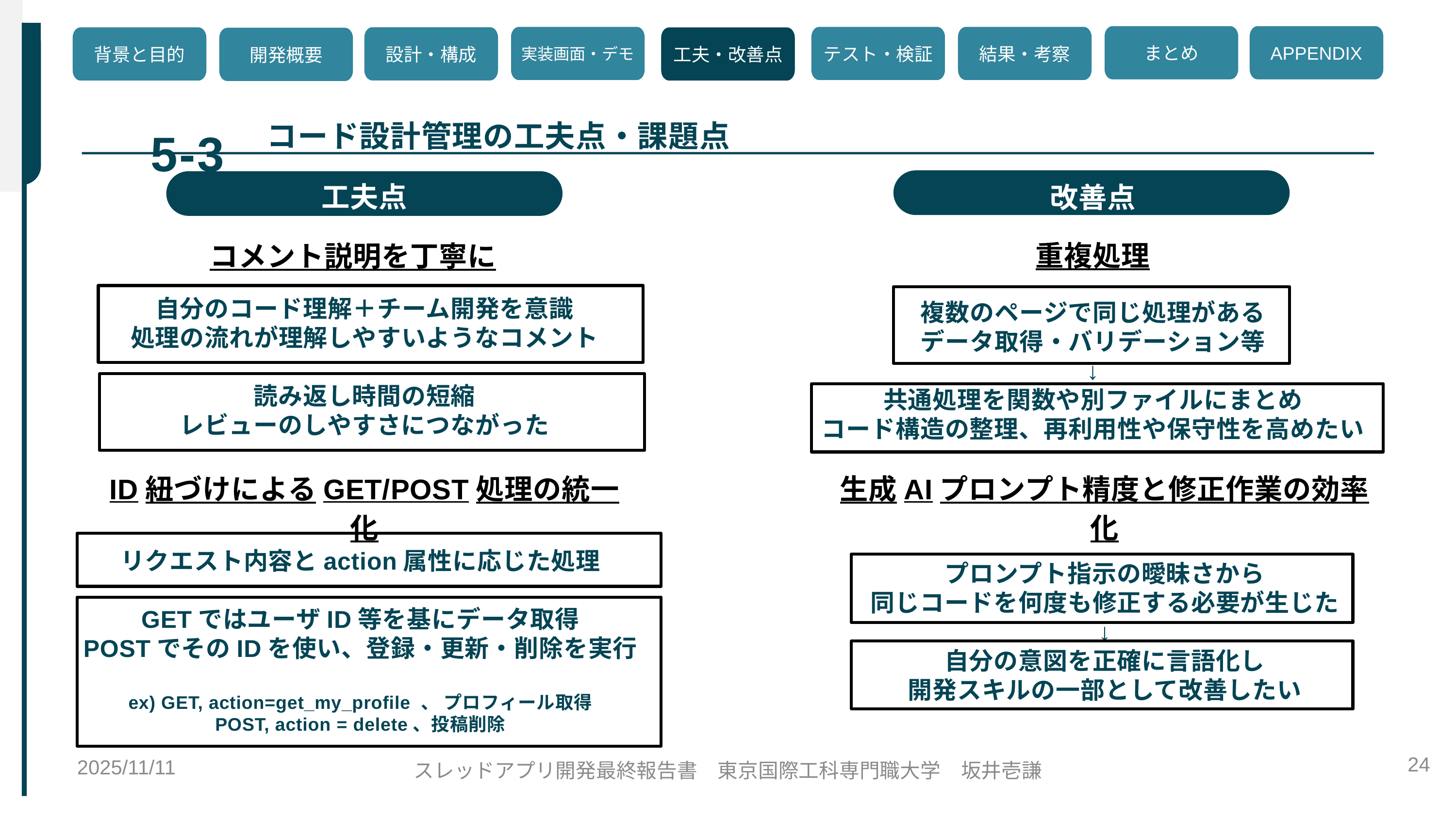

5-3
まとめ
APPENDIX
実装画面・デモ
テスト・検証
結果・考察
設計・構成
背景と目的
工夫・改善点
開発概要
コード設計管理の工夫点・課題点

工夫点
改善点
重複処理
コメント説明を丁寧に

自分のコード理解＋チーム開発を意識
処理の流れが理解しやすいようなコメント

読み返し時間の短縮
レビューのしやすさにつながった
複数のページで同じ処理がある
データ取得・バリデーション等
↓
共通処理を関数や別ファイルにまとめ
コード構造の整理、再利用性や保守性を高めたい

ID紐づけによるGET/POST処理の統一化
生成AIプロンプト精度と修正作業の効率化

リクエスト内容とaction属性に応じた処理

GETではユーザID等を基にデータ取得
POSTでそのIDを使い、登録・更新・削除を実行

ex) GET, action=get_my_profile 、 プロフィール取得
POST, action = delete、投稿削除

プロンプト指示の曖昧さから
同じコードを何度も修正する必要が生じた
↓
自分の意図を正確に言語化し
開発スキルの一部として改善したい

2025/11/11
24
スレッドアプリ開発最終報告書　東京国際工科専門職大学　坂井壱謙